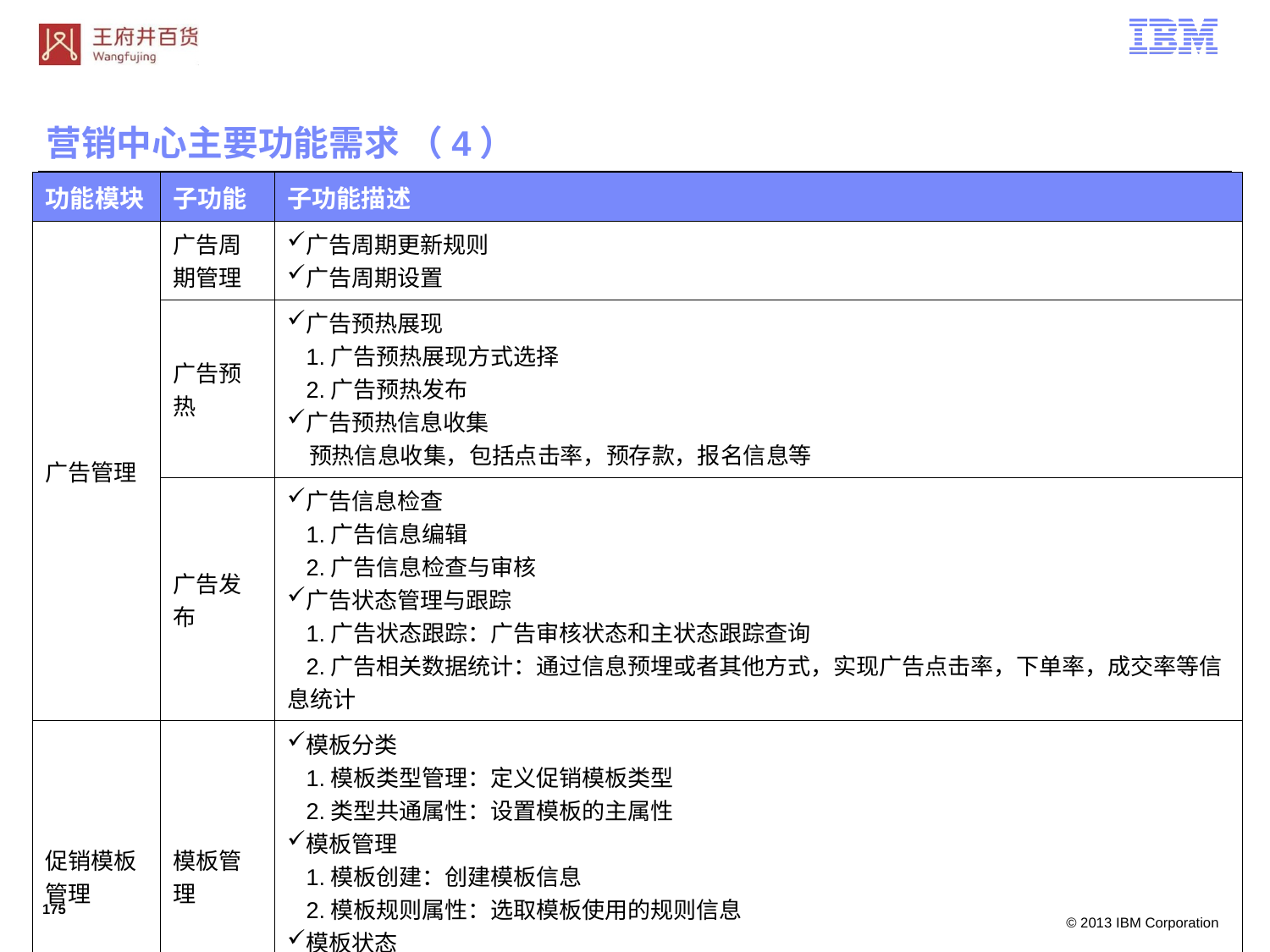

营销中心主要功能需求 （4）
| 功能模块 | 子功能 | 子功能描述 |
| --- | --- | --- |
| 广告管理 | 广告周期管理 | 广告周期更新规则 广告周期设置 |
|  | 广告预热 | 广告预热展现 1.广告预热展现方式选择 2.广告预热发布 广告预热信息收集 预热信息收集，包括点击率，预存款，报名信息等 |
|  | 广告发布 | 广告信息检查 1.广告信息编辑 2.广告信息检查与审核 广告状态管理与跟踪 1.广告状态跟踪：广告审核状态和主状态跟踪查询 2.广告相关数据统计：通过信息预埋或者其他方式，实现广告点击率，下单率，成交率等信息统计 |
| 促销模板管理 | 模板管理 | 模板分类 1.模板类型管理：定义促销模板类型 2.类型共通属性：设置模板的主属性 模板管理 1.模板创建：创建模板信息 2.模板规则属性：选取模板使用的规则信息 模板状态 1.模板发布状态：模板是否可用设置 2.模板使用状态：模板使用历史记录和当前使用统计 |
175